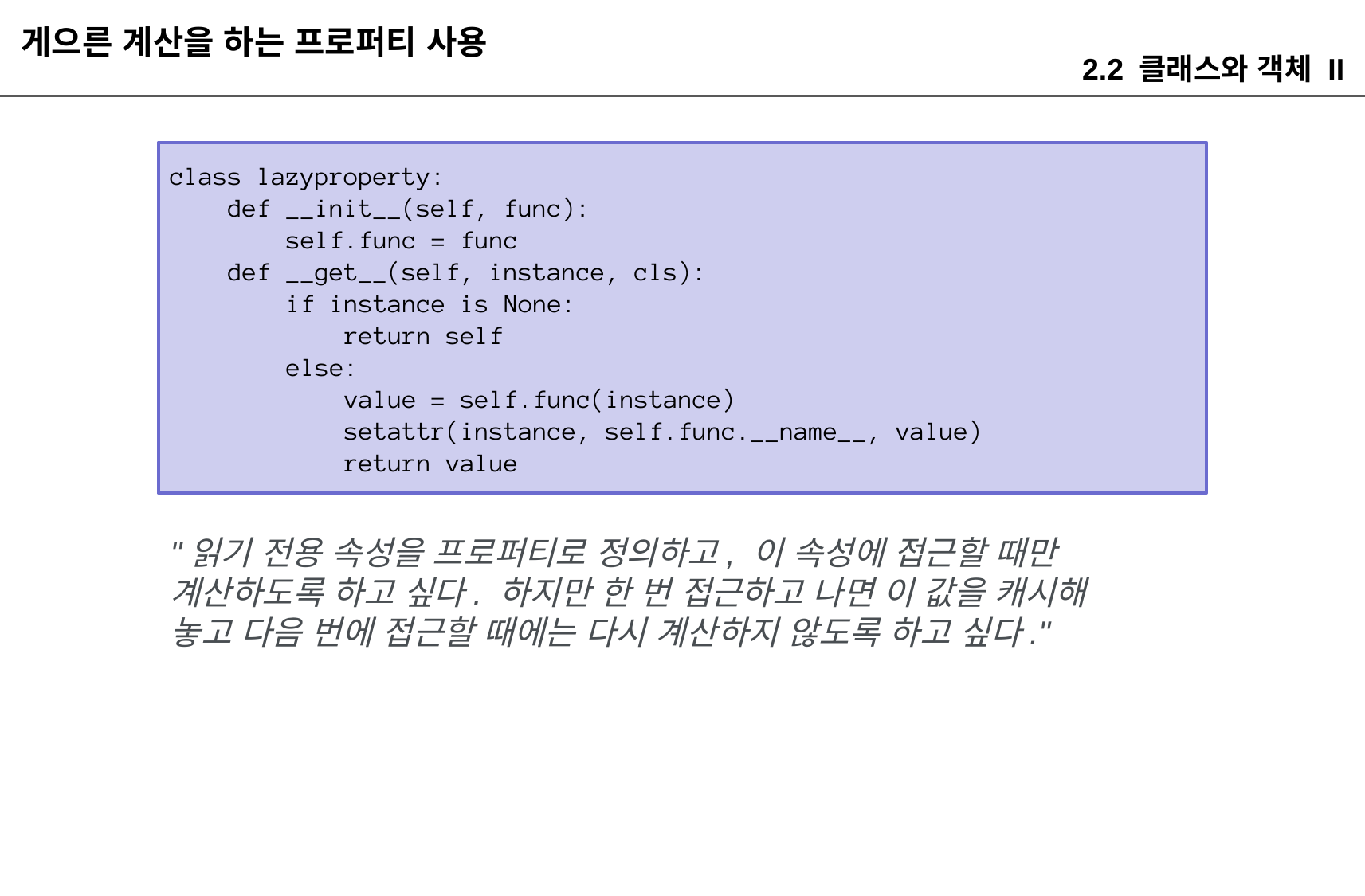

게으른 계산을 하는 프로퍼티 사용
2.2 클래스와 객체 II
class lazyproperty:
    def __init__(self, func):
        self.func = func
    def __get__(self, instance, cls):
        if instance is None:
            return self
        else:
            value = self.func(instance)
            setattr(instance, self.func.__name__, value)
            return value
"읽기 전용 속성을 프로퍼티로 정의하고, 이 속성에 접근할 때만 계산하도록 하고 싶다. 하지만 한 번 접근하고 나면 이 값을 캐시해 놓고 다음 번에 접근할 때에는 다시 계산하지 않도록 하고 싶다."